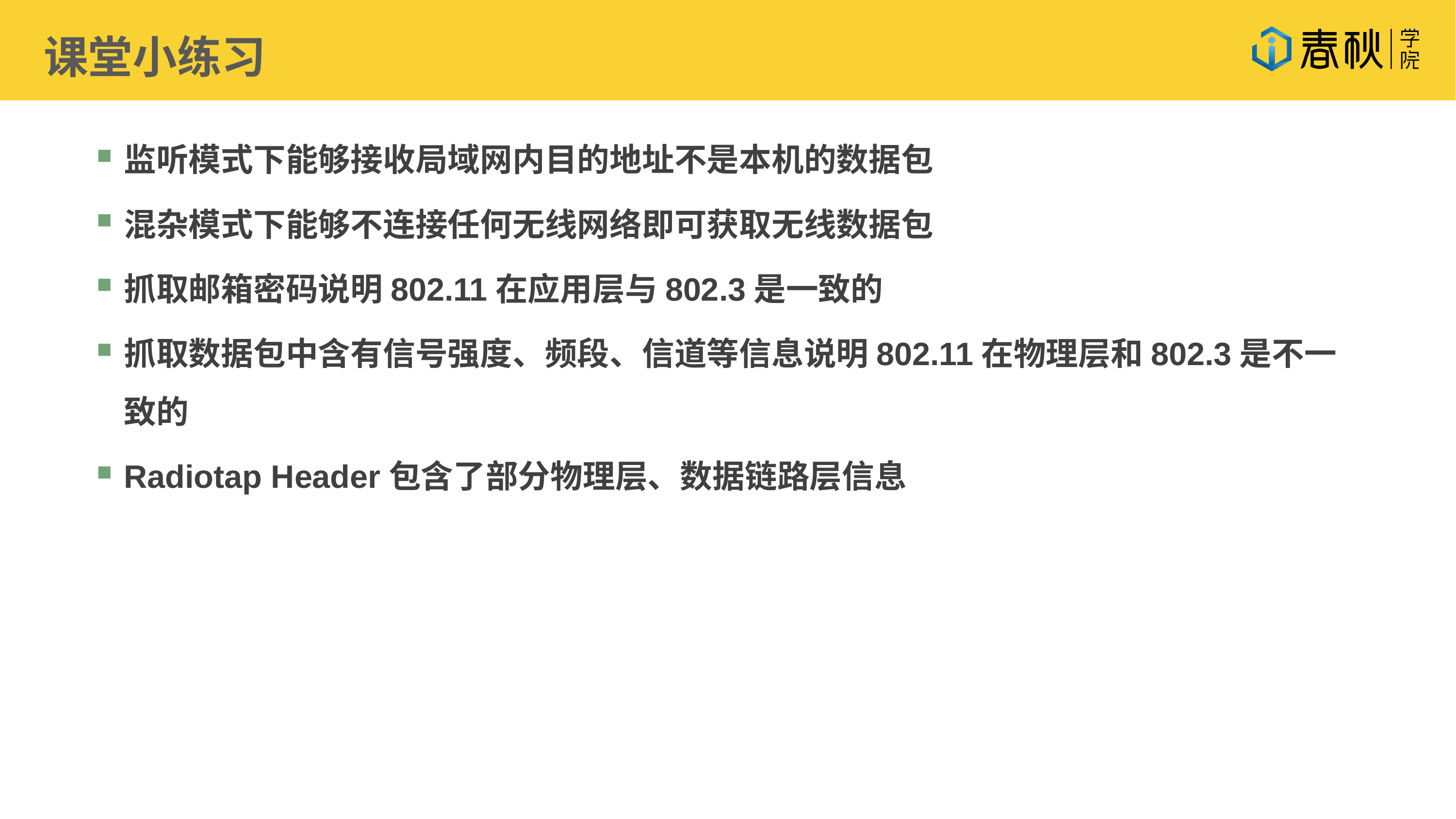

课堂小练习
监听模式下能够接收局域网内目的地址不是本机的数据包
混杂模式下能够不连接任何无线网络即可获取无线数据包
抓取邮箱密码说明802.11在应用层与802.3是一致的
抓取数据包中含有信号强度、频段、信道等信息说明802.11在物理层和802.3是不一致的
Radiotap Header包含了部分物理层、数据链路层信息